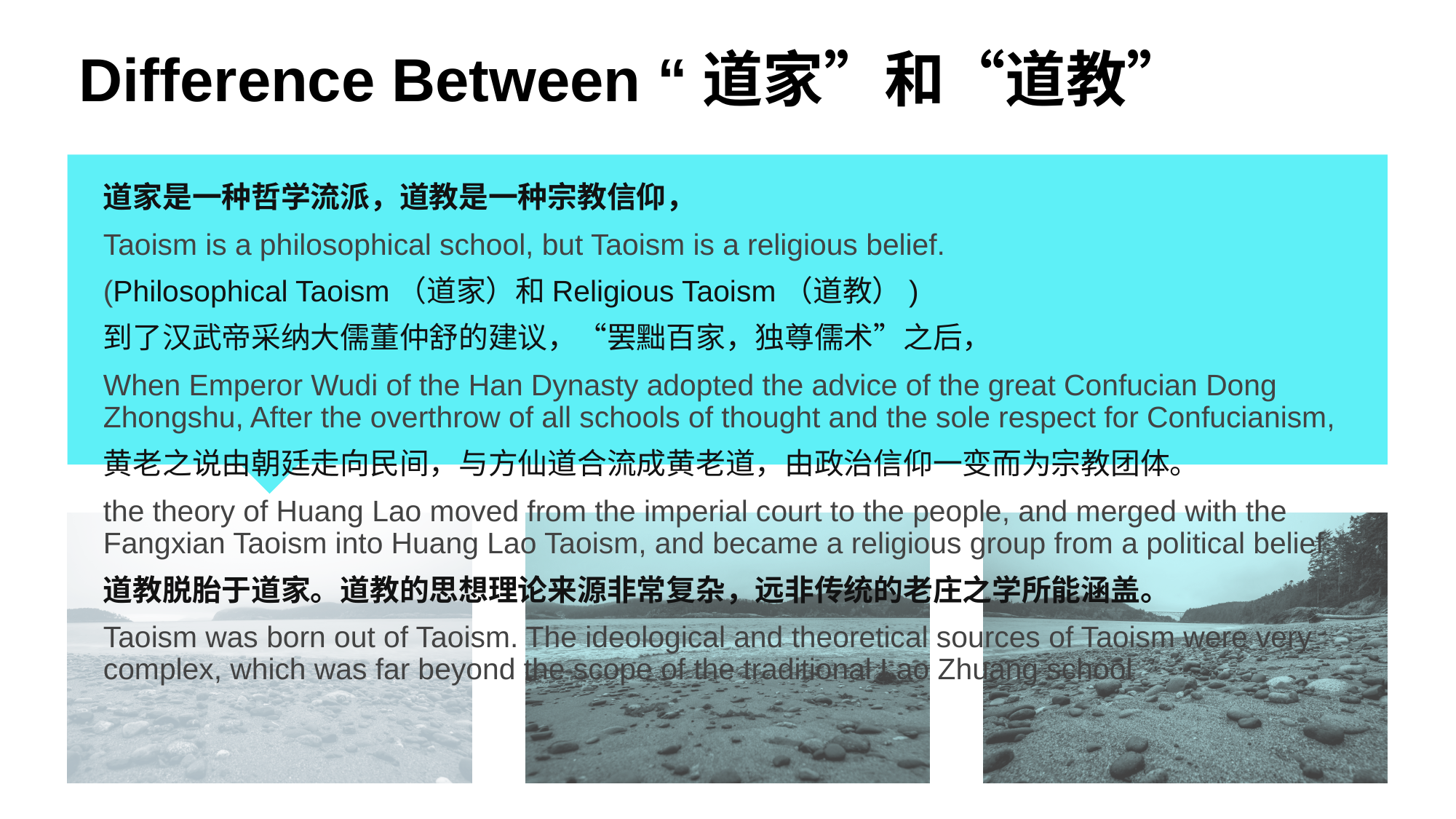

# Difference Between “道家”和“道教”
道家是一种哲学流派，道教是一种宗教信仰，
Taoism is a philosophical school, but Taoism is a religious belief.
(Philosophical Taoism（道家）和Religious Taoism（道教）)
到了汉武帝采纳大儒董仲舒的建议，“罢黜百家，独尊儒术”之后，
When Emperor Wudi of the Han Dynasty adopted the advice of the great Confucian Dong Zhongshu, After the overthrow of all schools of thought and the sole respect for Confucianism,
黄老之说由朝廷走向民间，与方仙道合流成黄老道，由政治信仰一变而为宗教团体。
the theory of Huang Lao moved from the imperial court to the people, and merged with the Fangxian Taoism into Huang Lao Taoism, and became a religious group from a political belief.
道教脱胎于道家。道教的思想理论来源非常复杂，远非传统的老庄之学所能涵盖。
Taoism was born out of Taoism. The ideological and theoretical sources of Taoism were very complex, which was far beyond the scope of the traditional Lao Zhuang school